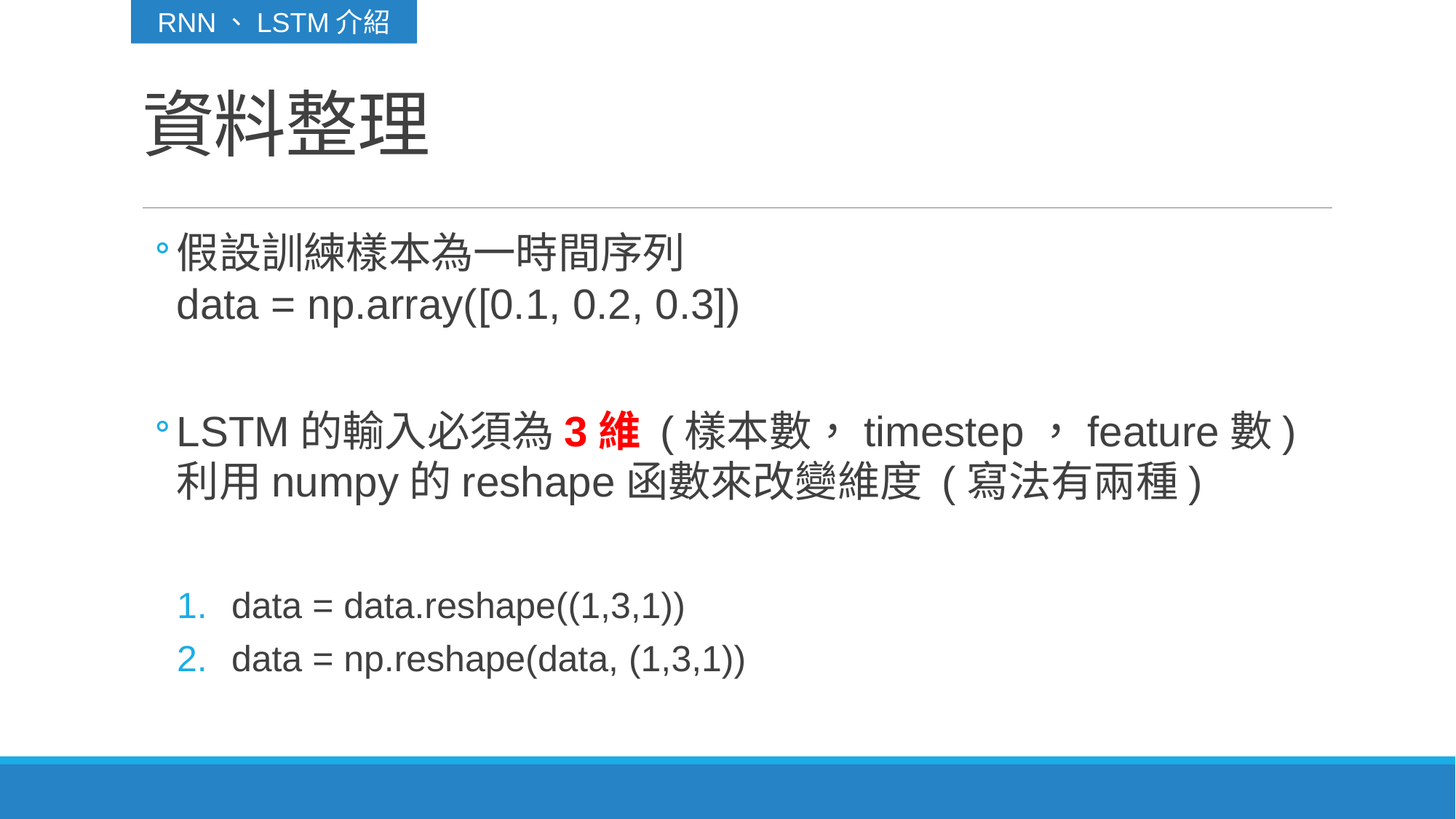

RNN、LSTM介紹
# 資料整理
假設訓練樣本為一時間序列
data = np.array([0.1, 0.2, 0.3])

LSTM的輸入必須為3維 (樣本數，timestep，feature數)
利用numpy的reshape函數來改變維度 (寫法有兩種)

data = data.reshape((1,3,1))
data = np.reshape(data, (1,3,1))